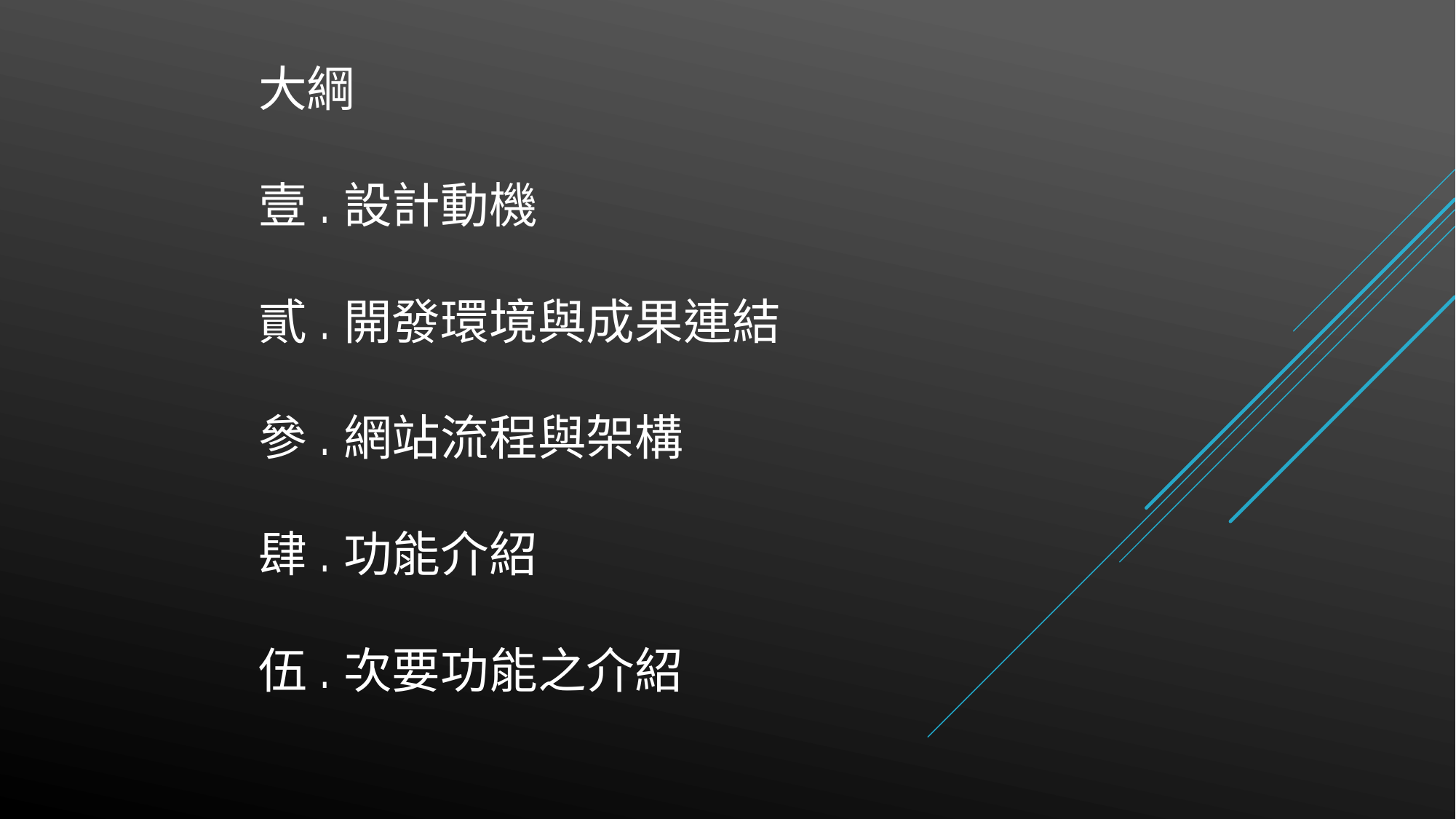

大綱

壹.設計動機

貳.開發環境與成果連結

參.網站流程與架構

肆.功能介紹

伍.次要功能之介紹